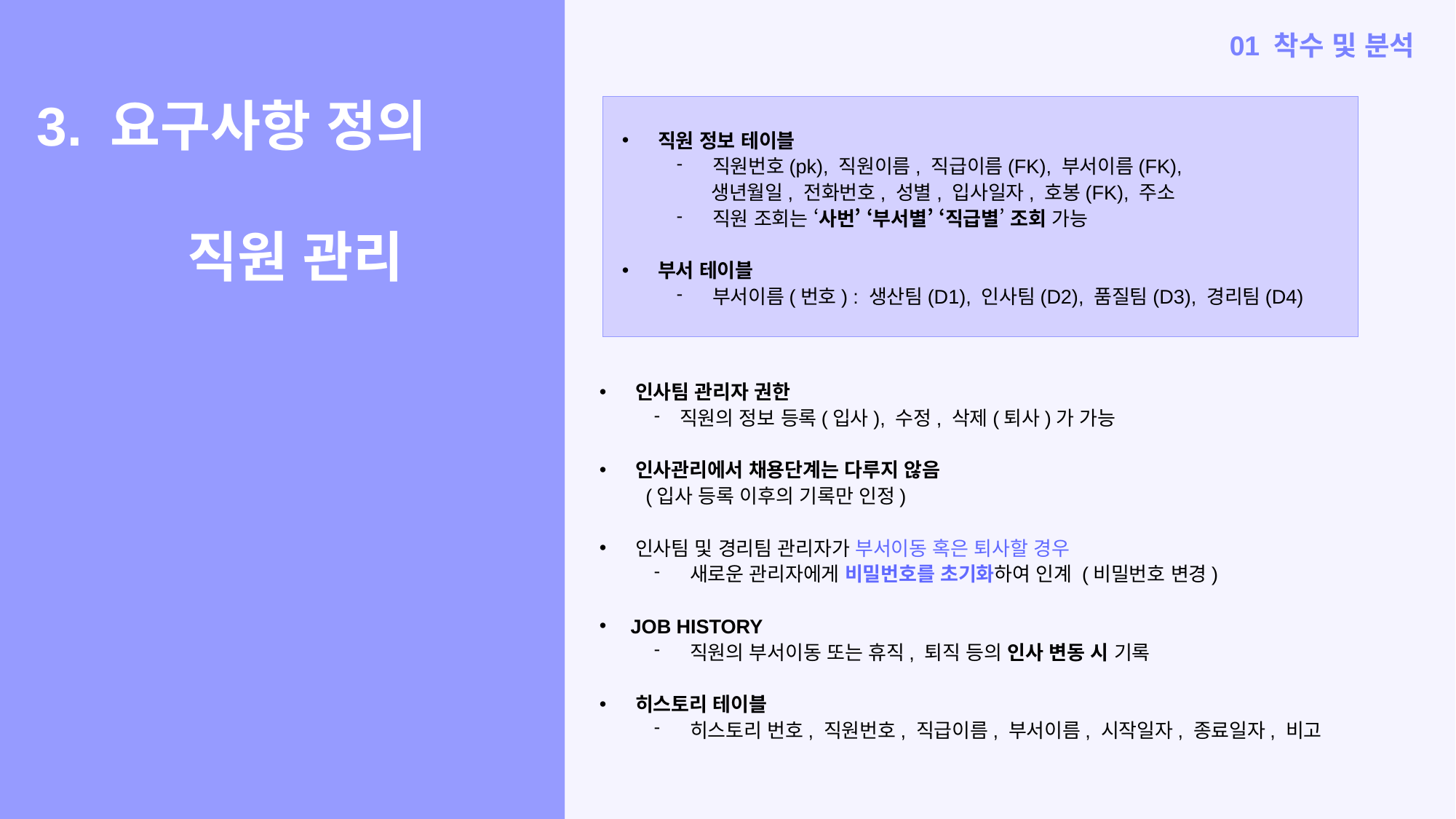

01 착수 및 분석
3. 요구사항 정의

         직원 관리

 직원 정보 테이블
 직원번호(pk), 직원이름, 직급이름(FK), 부서이름(FK),
       생년월일, 전화번호, 성별, 입사일자, 호봉(FK), 주소
 직원 조회는 ‘사번’ ‘부서별’ ‘직급별’ 조회 가능
 부서 테이블
 부서이름(번호) : 생산팀(D1), 인사팀(D2), 품질팀(D3), 경리팀(D4)

 인사팀 관리자 권한
직원의 정보 등록(입사), 수정, 삭제(퇴사)가 가능

 인사관리에서 채용단계는 다루지 않음
(입사 등록 이후의 기록만 인정)​

 인사팀 및 경리팀 관리자가 부서이동 혹은 퇴사할 경우
 새로운 관리자에게 비밀번호를 초기화하여 인계 (비밀번호 변경)

 JOB HISTORY
 직원의 부서이동 또는 휴직, 퇴직 등의 인사 변동 시 기록

 히스토리 테이블
 히스토리 번호, 직원번호, 직급이름, 부서이름, 시작일자, 종료일자, 비고